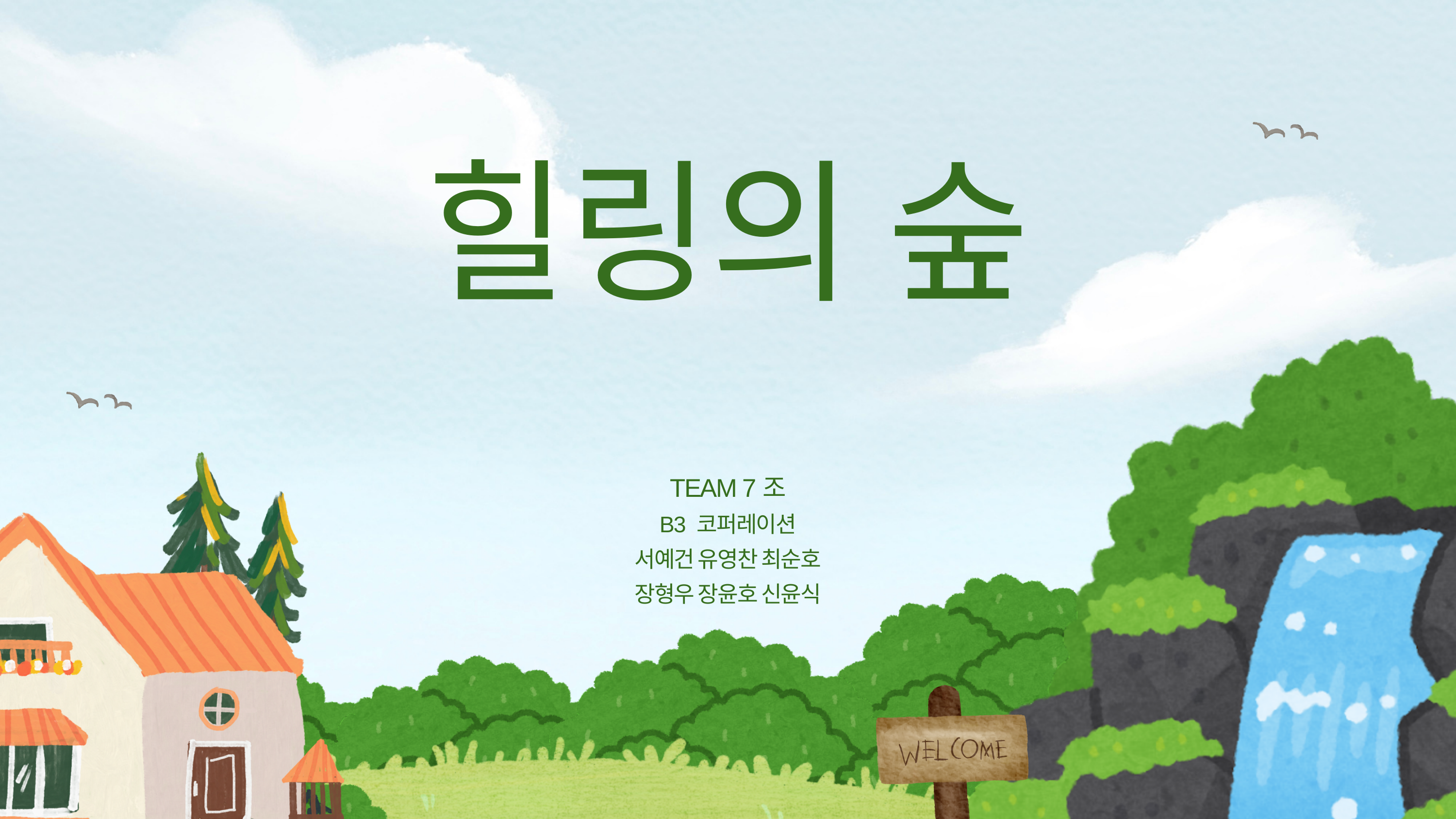

힐링의 숲

TEAM 7조
B3 코퍼레이션
서예건 유영찬 최순호
장형우 장윤호 신윤식